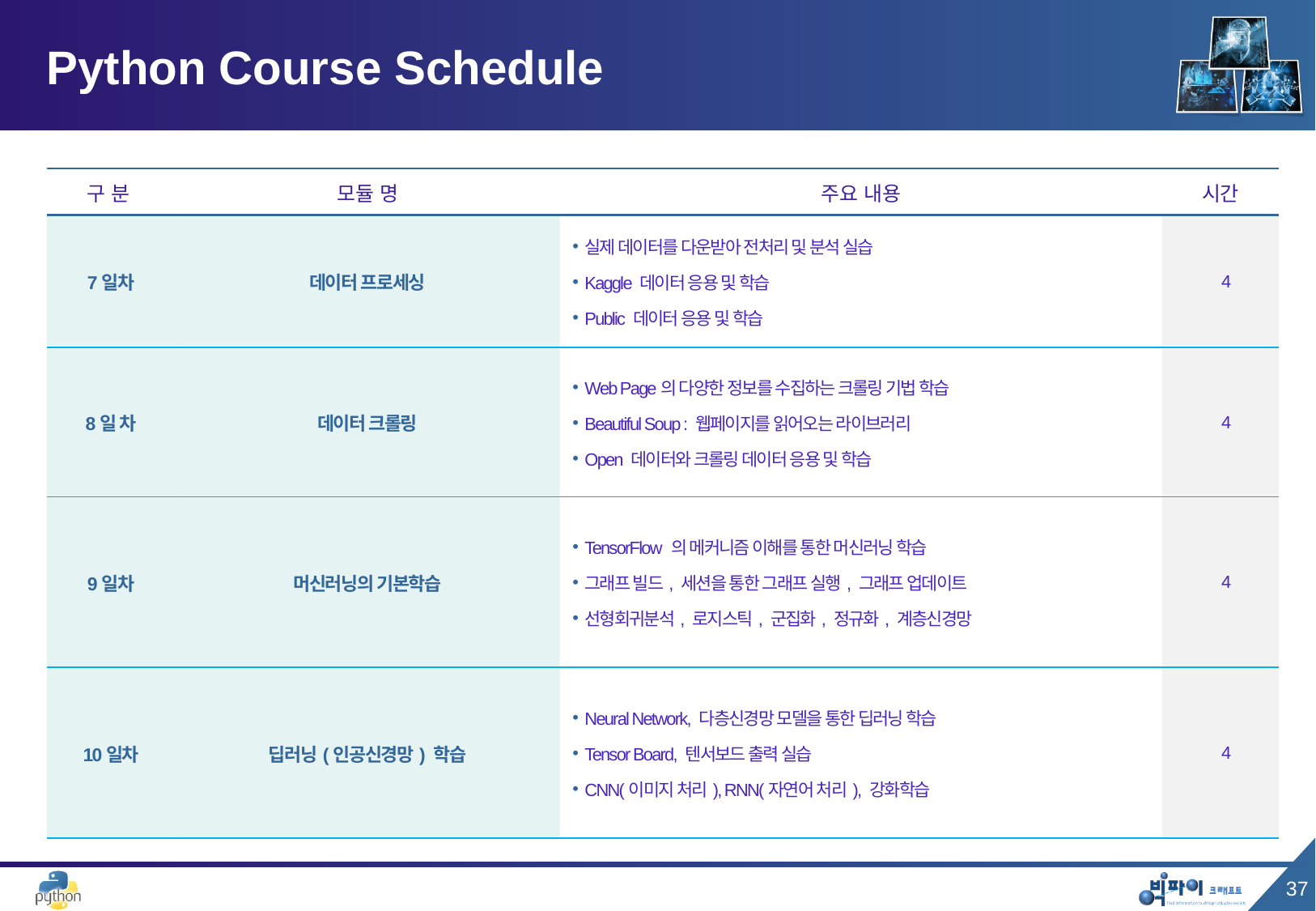

# Python Course Schedule
| 구 분 | 모듈 명 | 주요 내용 | 시간 |
| --- | --- | --- | --- |
| 7일차 | 데이터 프로세싱 | 실제 데이터를 다운받아 전처리 및 분석 실습 Kaggle 데이터 응용 및 학습 Public 데이터 응용 및 학습 | 4 |
| 8일 차 | 데이터 크롤링 | Web Page의 다양한 정보를 수집하는 크롤링 기법 학습 Beautiful Soup : 웹페이지를 읽어오는 라이브러리 Open 데이터와 크롤링 데이터 응용 및 학습 | 4 |
| 9일차 | 머신러닝의 기본학습 | TensorFlow 의 메커니즘 이해를 통한 머신러닝 학습 그래프 빌드, 세션을 통한 그래프 실행, 그래프 업데이트 선형회귀분석, 로지스틱, 군집화, 정규화, 계층신경망 | 4 |
| 10일차 | 딥러닝(인공신경망) 학습 | Neural Network, 다층신경망 모델을 통한 딥러닝 학습 Tensor Board, 텐서보드 출력 실습 CNN(이미지 처리), RNN(자연어 처리), 강화학습 | 4 |